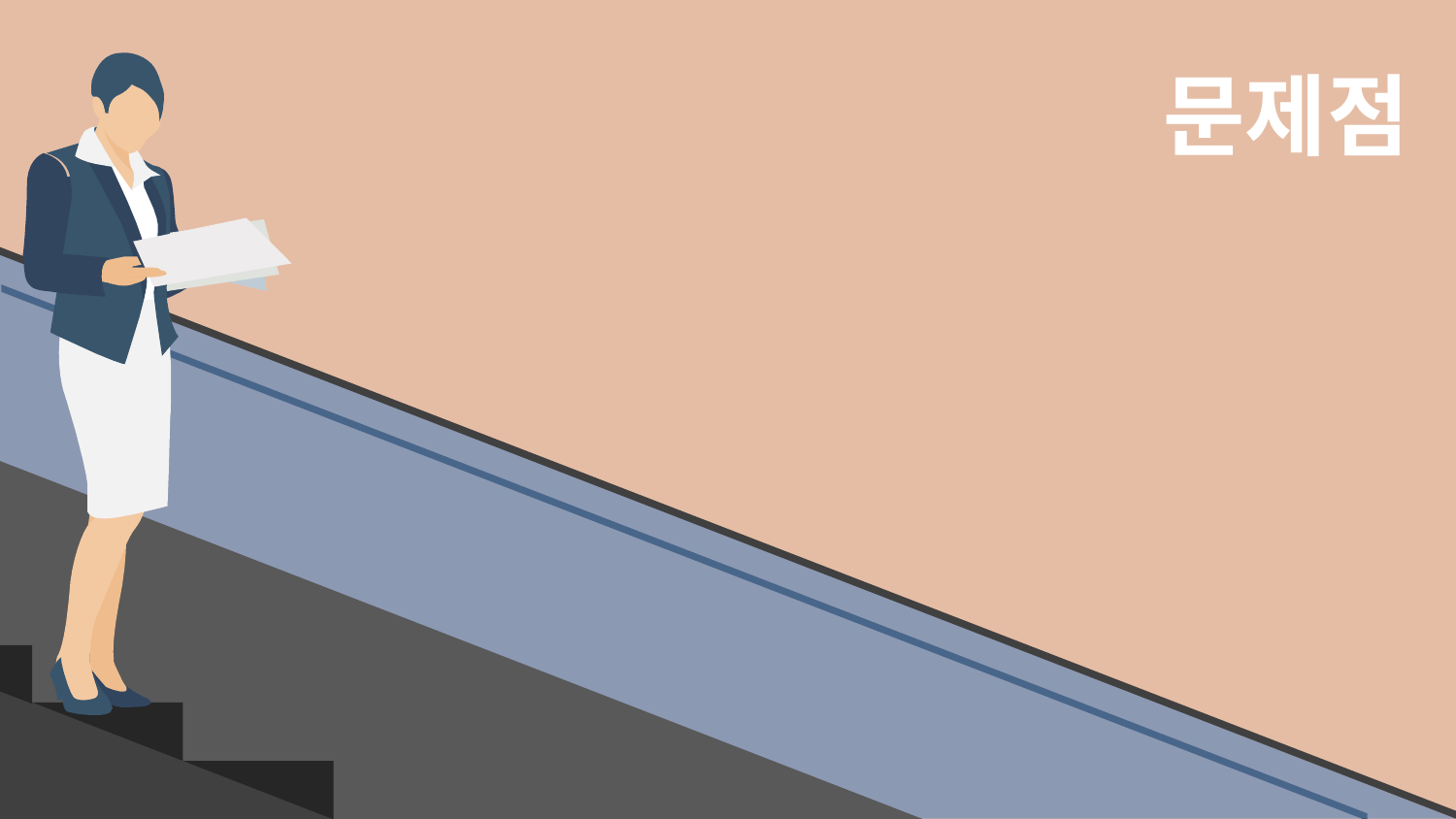

문제점

기본결제, 매출관리 기능만 제공하는 경우가 대다수

불필요한 기능(key)이 있지만 해당 기능에 대한 삭제 혹은 숨김 기능이 없어

반복기능이 구현이 안되어 있어 불편함을 느끼는 사례 발생

기능의 한계